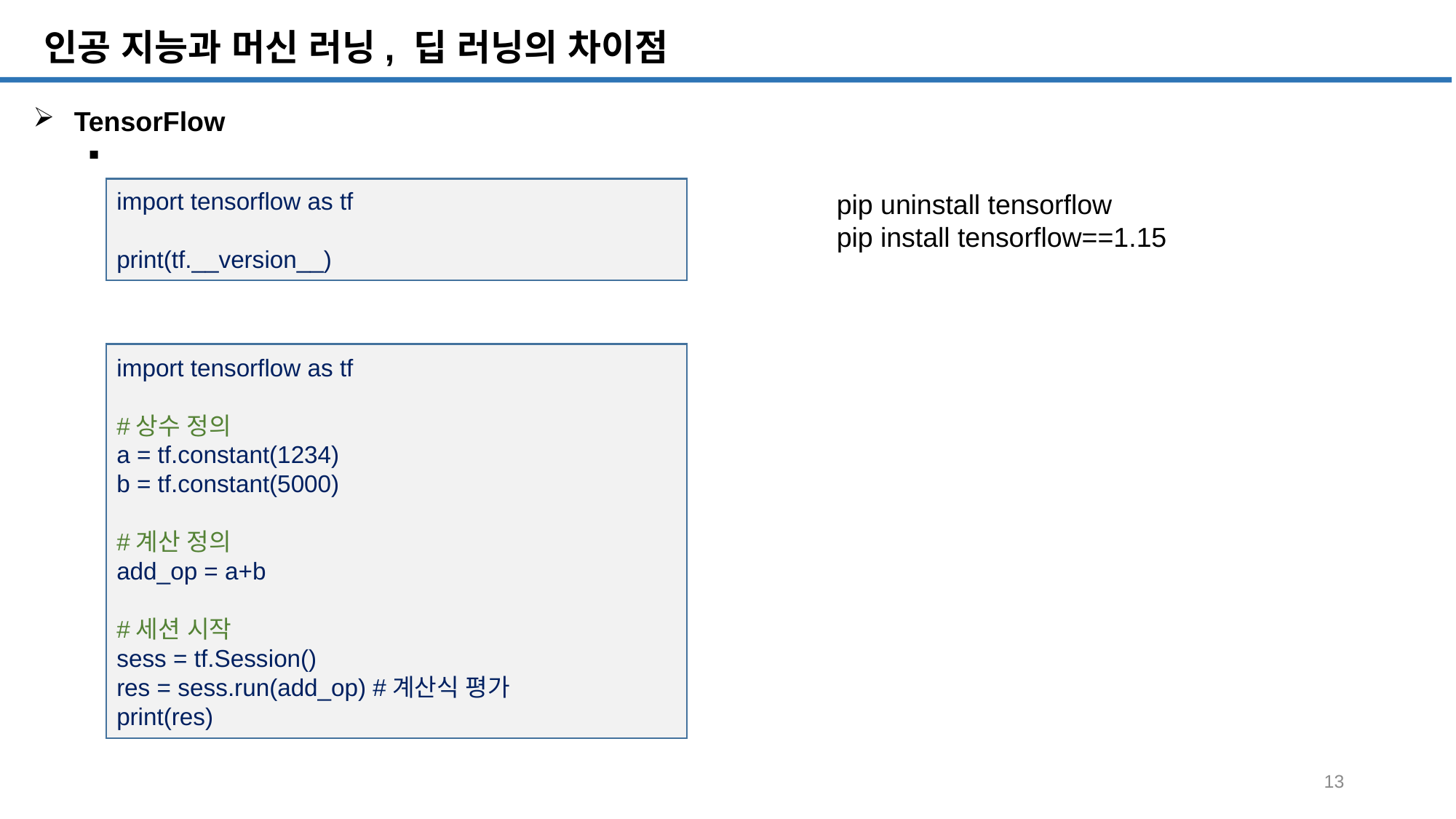

SQL 튜닝 개요
# 인공 지능과 머신 러닝, 딥 러닝의 차이점

TensorFlow

import tensorflow as tf

print(tf.__version__)
pip uninstall tensorflow
pip install tensorflow==1.15
import tensorflow as tf

#상수 정의
a = tf.constant(1234)
b = tf.constant(5000)

#계산 정의
add_op = a+b

#세션 시작
sess = tf.Session()
res = sess.run(add_op) #계산식 평가
print(res)
13